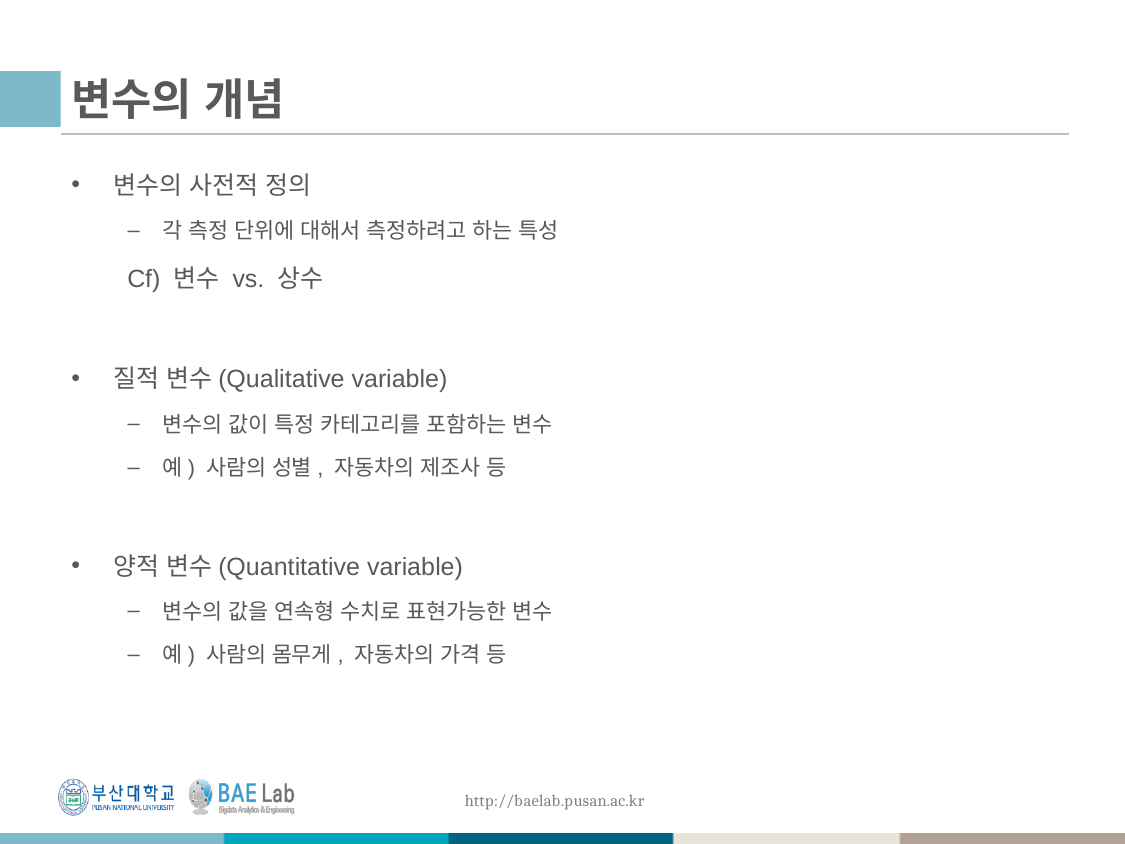

# 변수의 개념
변수의 사전적 정의
각 측정 단위에 대해서 측정하려고 하는 특성
        Cf) 변수 vs. 상수

질적 변수(Qualitative variable)
변수의 값이 특정 카테고리를 포함하는 변수
예) 사람의 성별, 자동차의 제조사 등

양적 변수(Quantitative variable)
변수의 값을 연속형 수치로 표현가능한 변수
예) 사람의 몸무게, 자동차의 가격 등